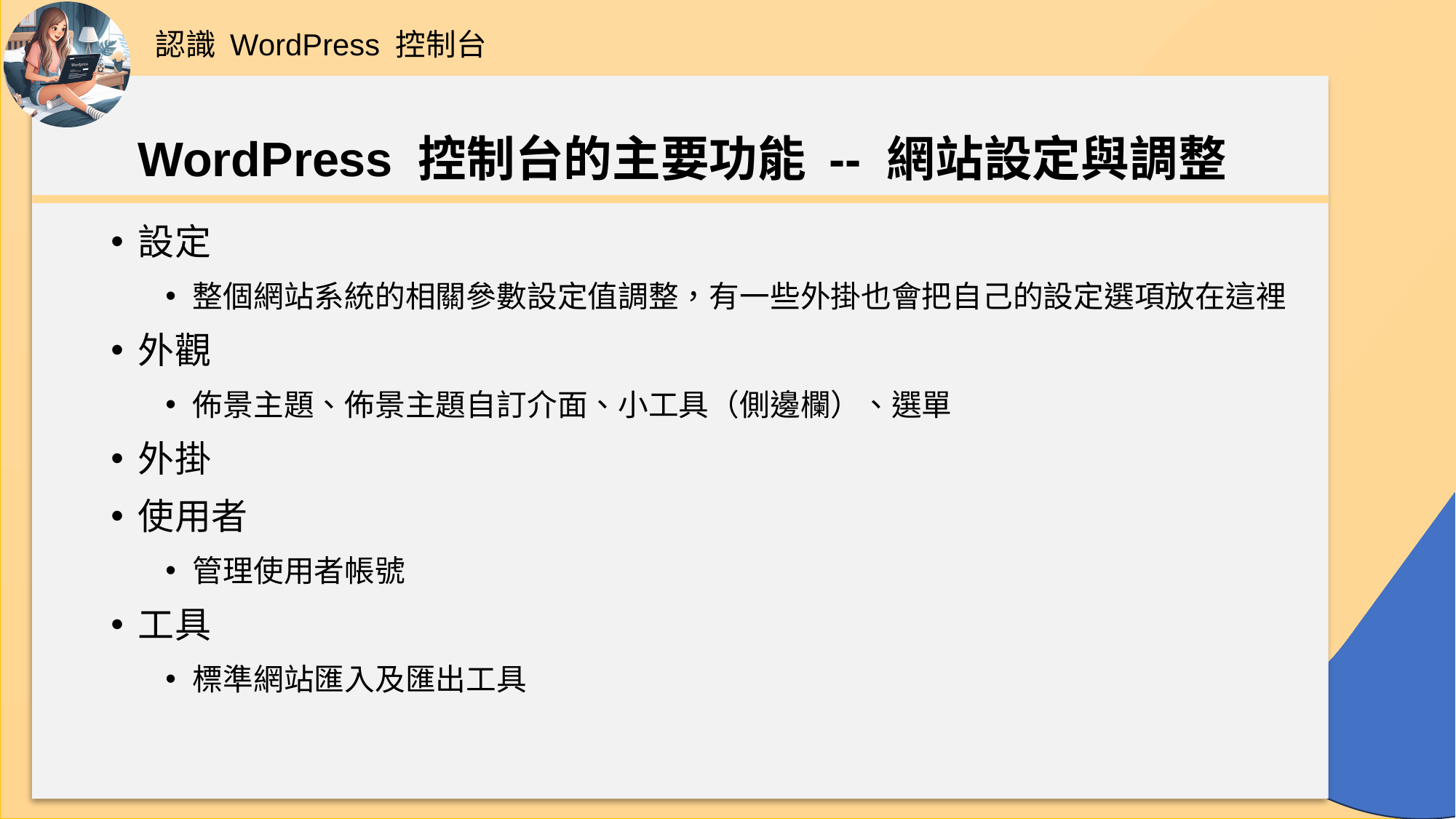

認識 WordPress 控制台

# WordPress 控制台的主要功能 -- 網站設定與調整

設定
整個網站系統的相關參數設定值調整，有一些外掛也會把自己的設定選項放在這裡
外觀
佈景主題、佈景主題自訂介面、小工具（側邊欄）、選單
外掛
使用者
管理使用者帳號
工具
標準網站匯入及匯出工具
52